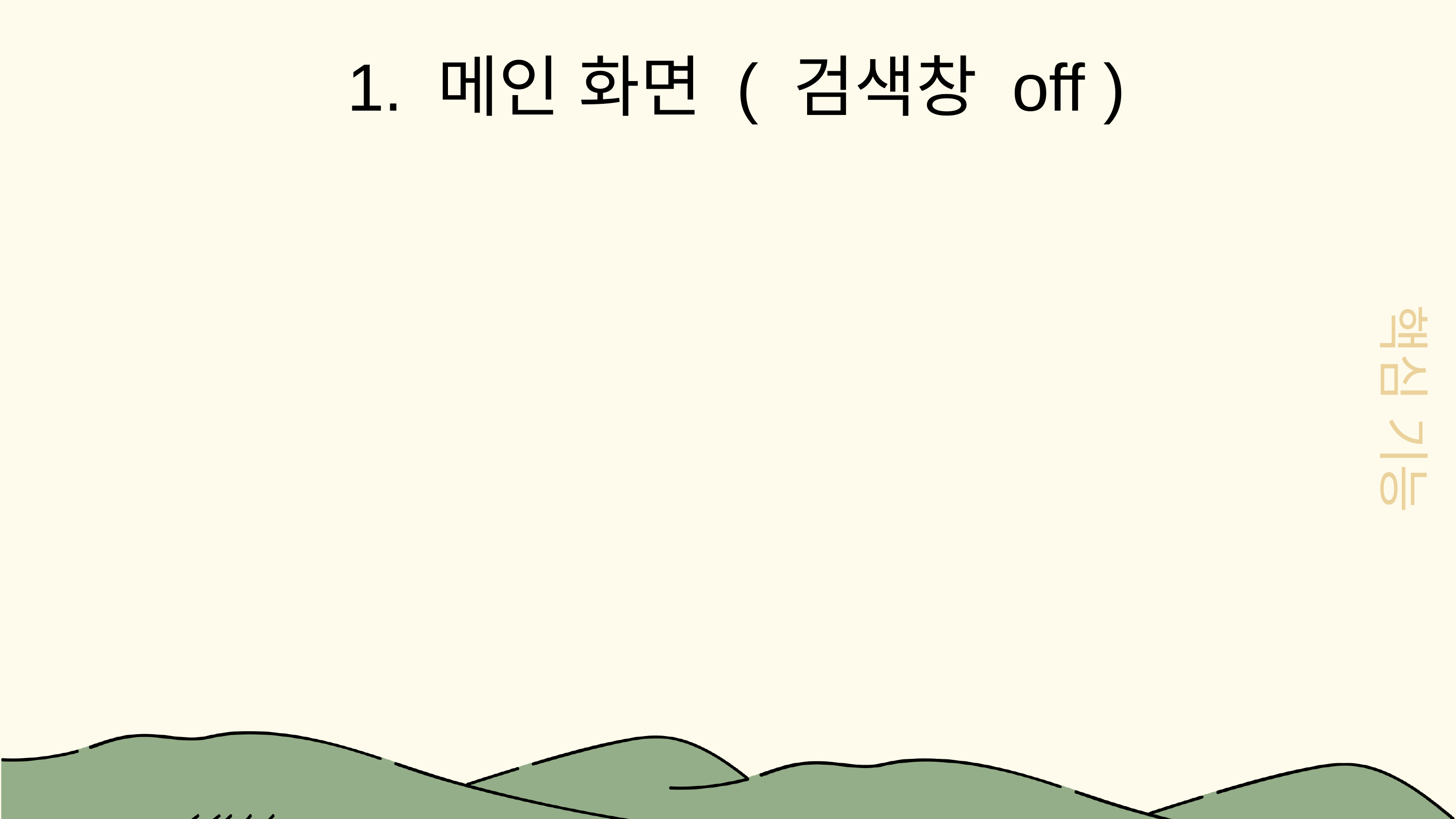

핵심 기능
1. 메인 화면 ( 검색창 off )